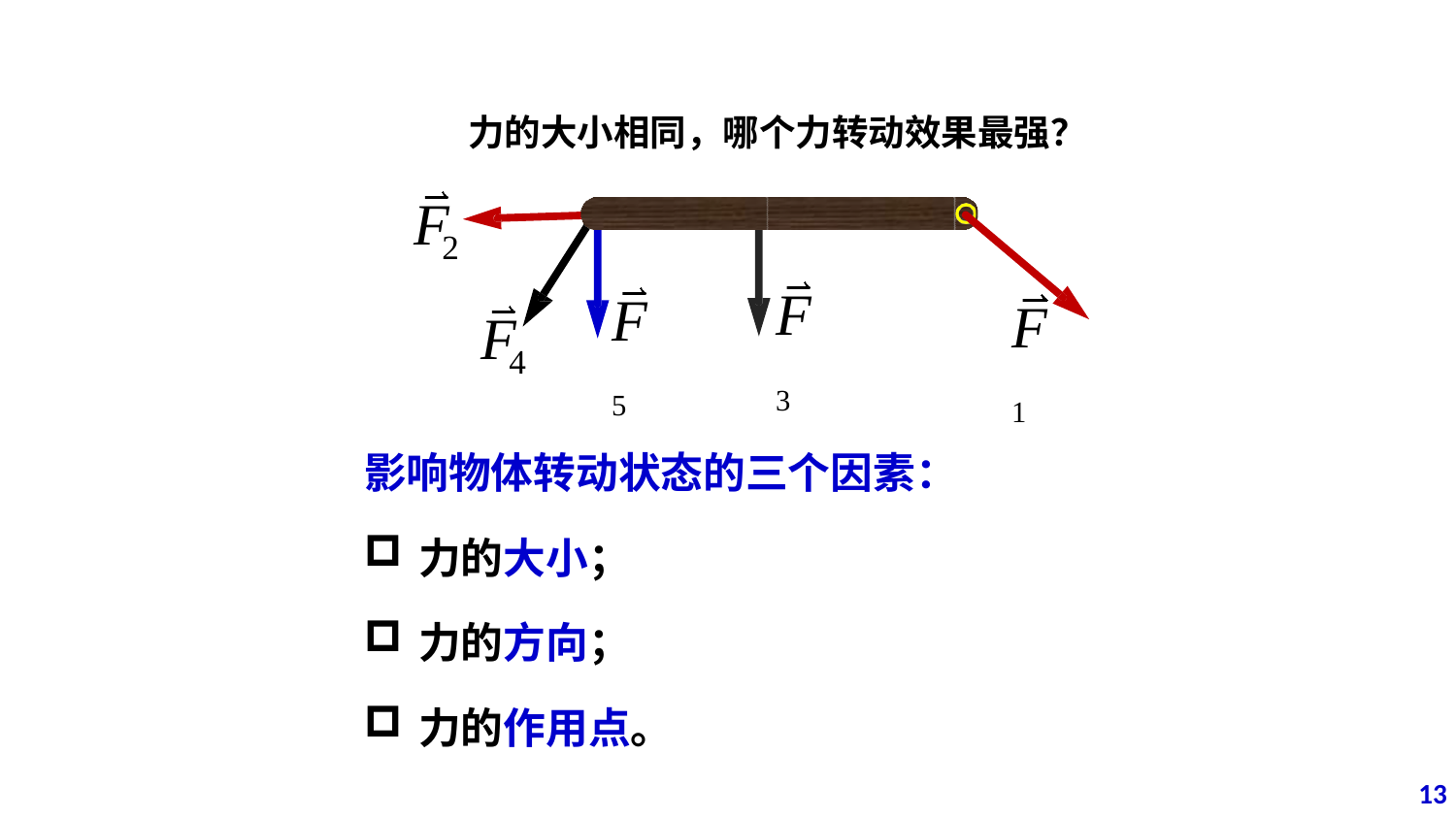

力的大小相同，哪个力转动效果最强？

F
2

F3

F5

F
4

F1

影响物体转动状态的三个因素：
力的大小；
力的方向；
力的作用点。
13